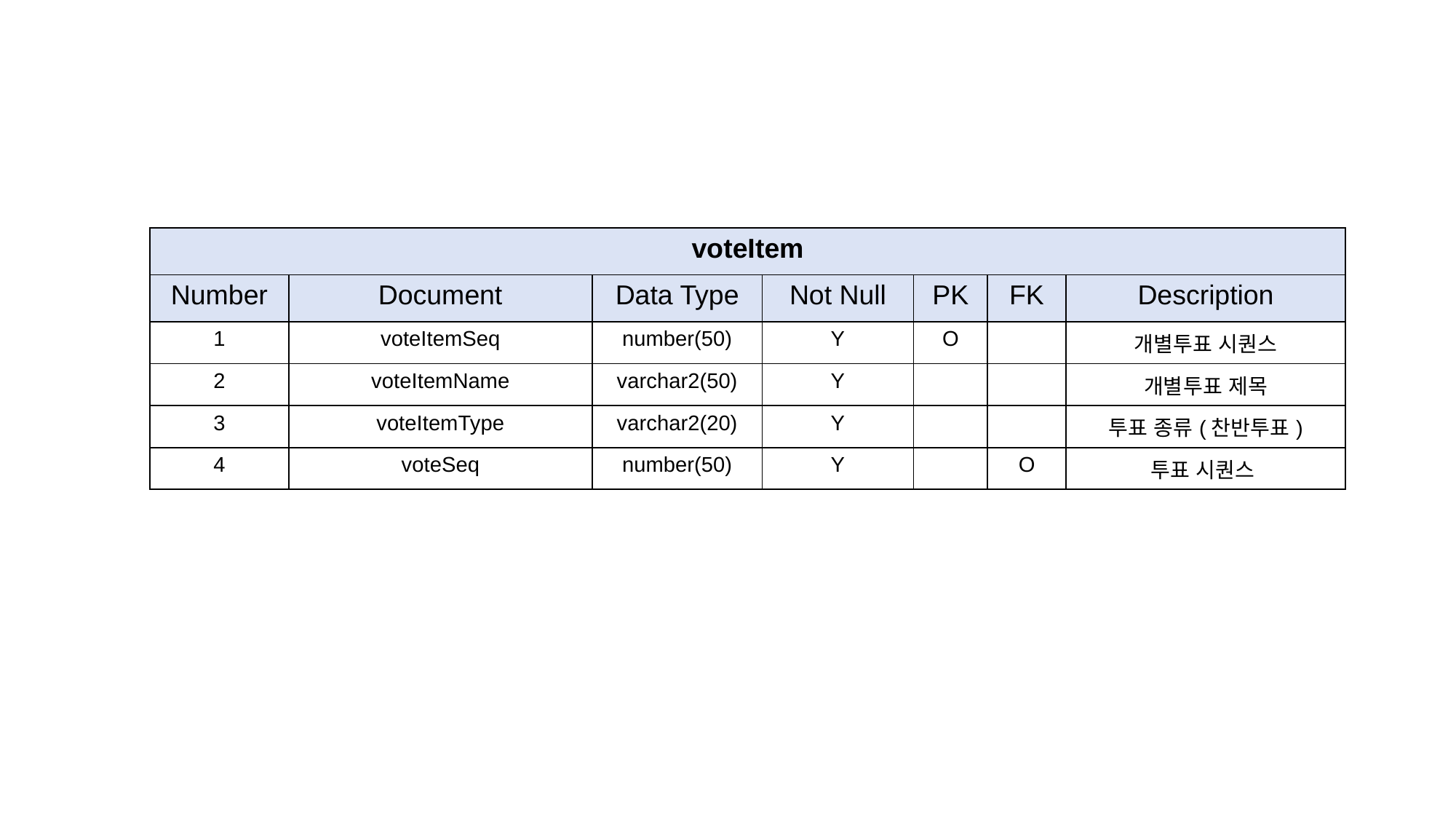

| voteItem |  |  |  |  |  |  |
| --- | --- | --- | --- | --- | --- | --- |
| Number | Document | Data Type | Not Null | PK | FK | Description |
| 1 | voteItemSeq | number(50) | Y | O |  | 개별투표 시퀀스 |
| 2 | voteItemName | varchar2(50) | Y |  |  | 개별투표 제목 |
| 3 | voteItemType | varchar2(20) | Y |  |  | 투표 종류(찬반투표) |
| 4 | voteSeq | number(50) | Y |  | O | 투표 시퀀스 |